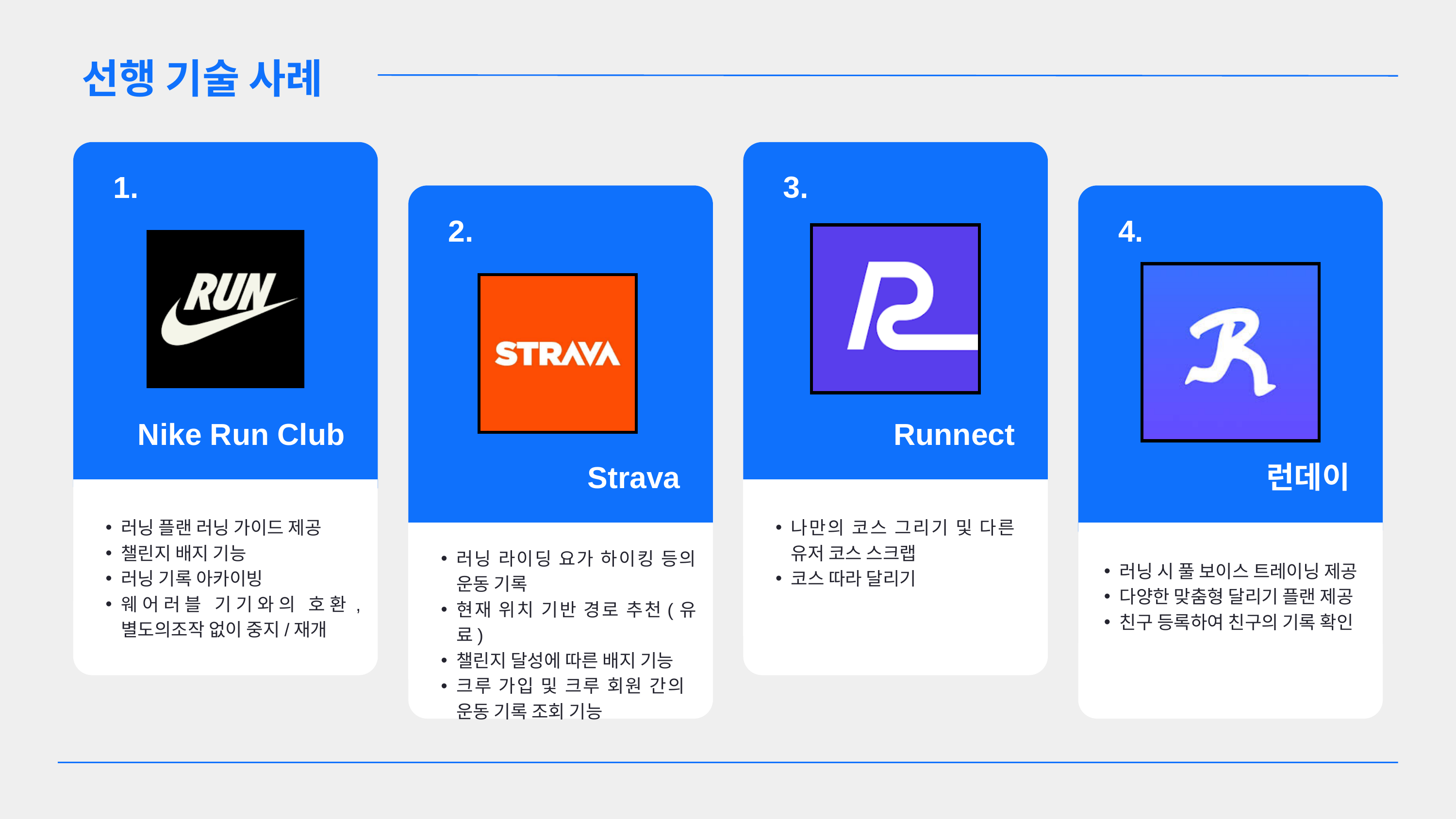

선행 기술 사례

1.
3.

2.
4.

Nike Run Club
Runnect
Strava
런데이

러닝 플랜 러닝 가이드 제공
챌린지 배지 기능
러닝 기록 아카이빙
웨어러블 기기와의 호환, 별도의조작 없이 중지/재개
나만의 코스 그리기 및 다른 유저 코스 스크랩
코스 따라 달리기

러닝 라이딩 요가 하이킹 등의 운동 기록
현재 위치 기반 경로 추천(유료)
챌린지 달성에 따른 배지 기능
크루 가입 및 크루 회원 간의   운동 기록 조회 기능
러닝 시 풀 보이스 트레이닝 제공
다양한 맞춤형 달리기 플랜 제공
친구 등록하여 친구의 기록 확인